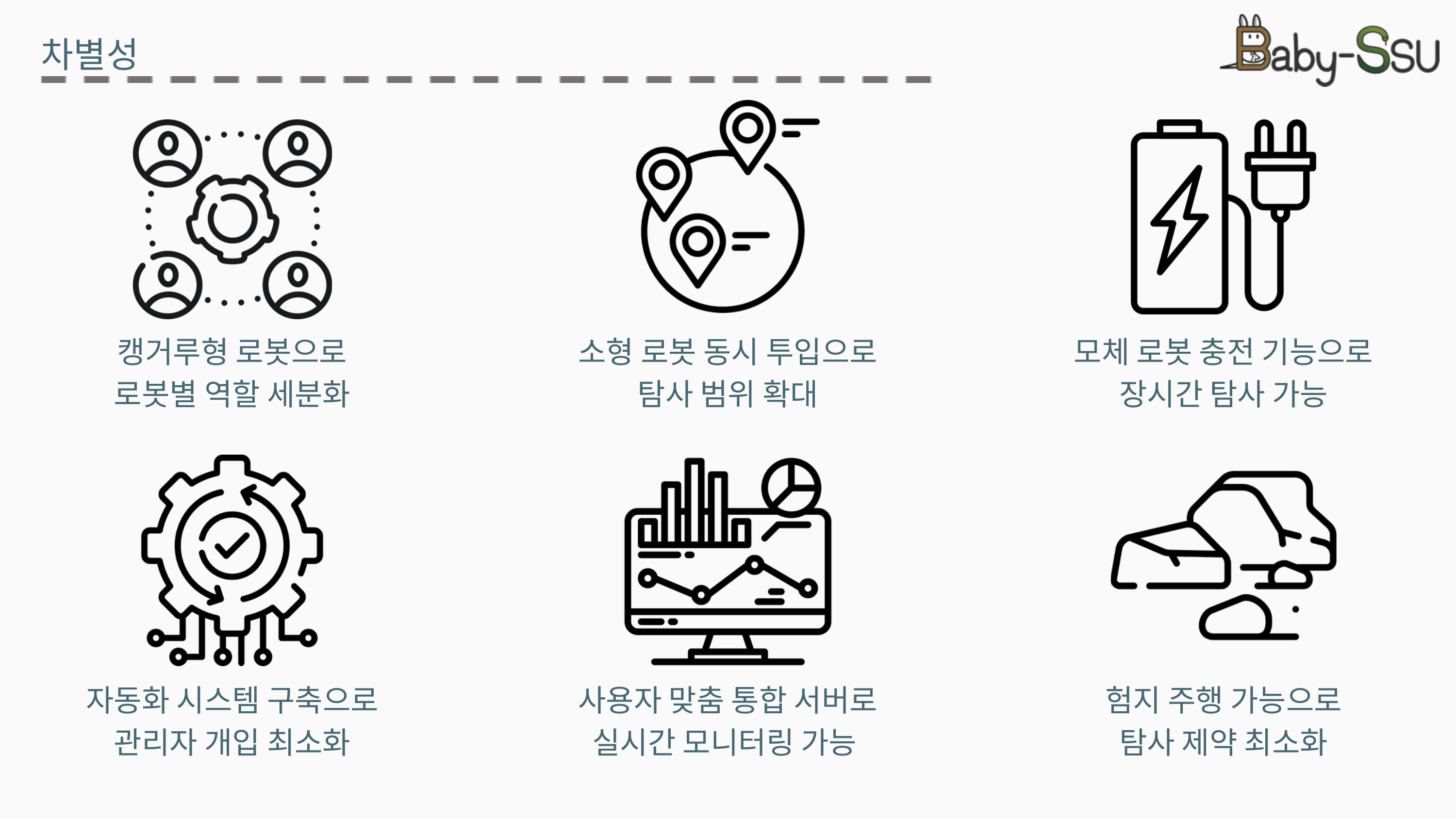

차별성

소형 로봇 동시 투입으로
탐사 범위 확대

캥거루형 로봇으로
로봇별 역할 세분화

모체 로봇 충전 기능으로
장시간 탐사 가능

험지 주행 가능으로
탐사 제약 최소화

자동화 시스템 구축으로
관리자 개입 최소화

사용자 맞춤 통합 서버로
실시간 모니터링 가능